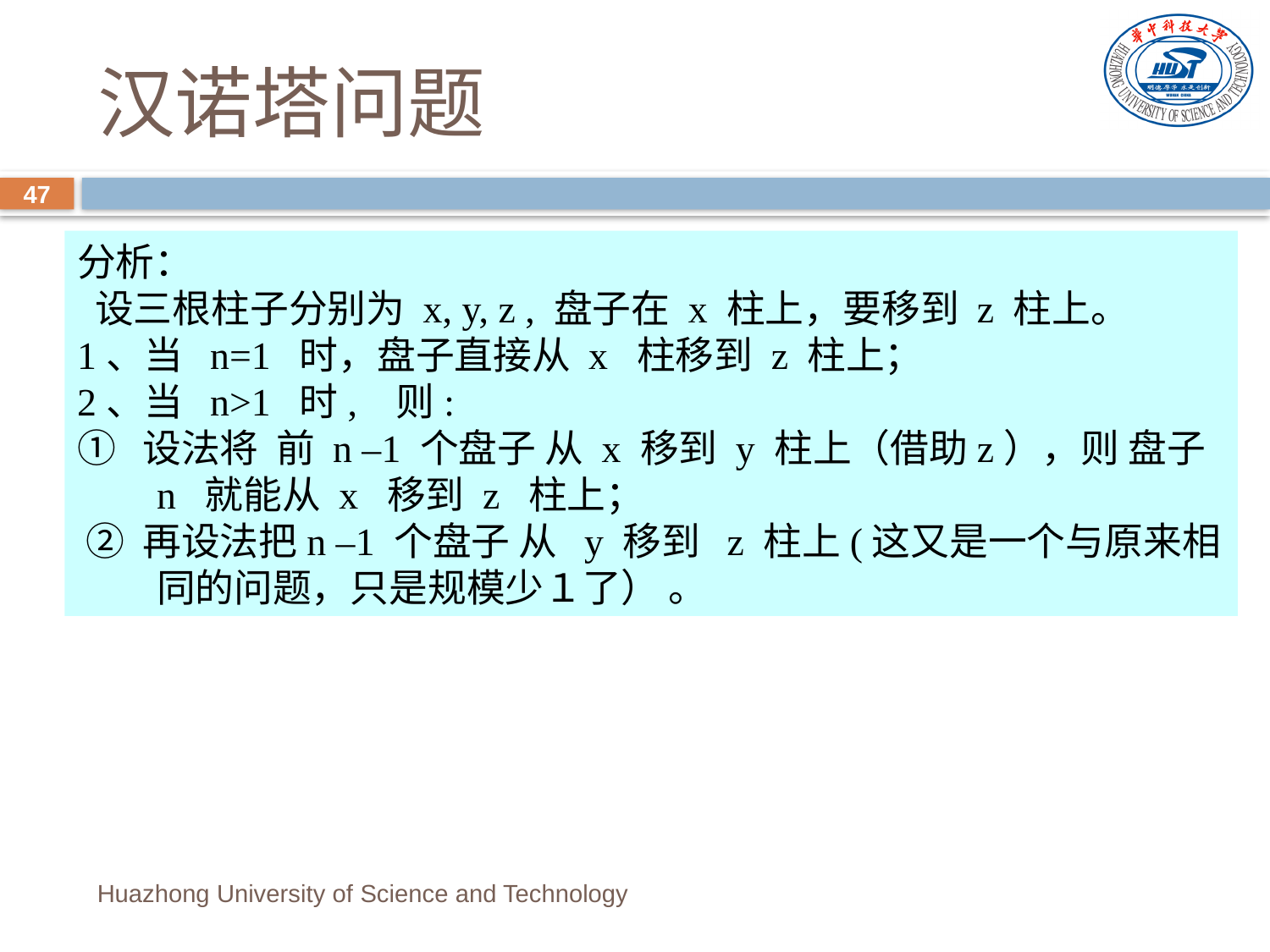

# 汉诺塔问题
47

分析：
 设三根柱子分别为 x, y, z , 盘子在 x 柱上，要移到 z 柱上。
1、当  n=1  时，盘子直接从 x  柱移到 z 柱上；
2、当  n>1  时,   则:
①  设法将  前 n –1 个盘子 从 x 移到 y 柱上（借助z），则 盘子  n  就能从 x  移到 z  柱上；
 ② 再设法把n –1 个盘子 从  y 移到  z 柱上(这又是一个与原来相同的问题，只是规模少１了） 。
Huazhong University of Science and Technology